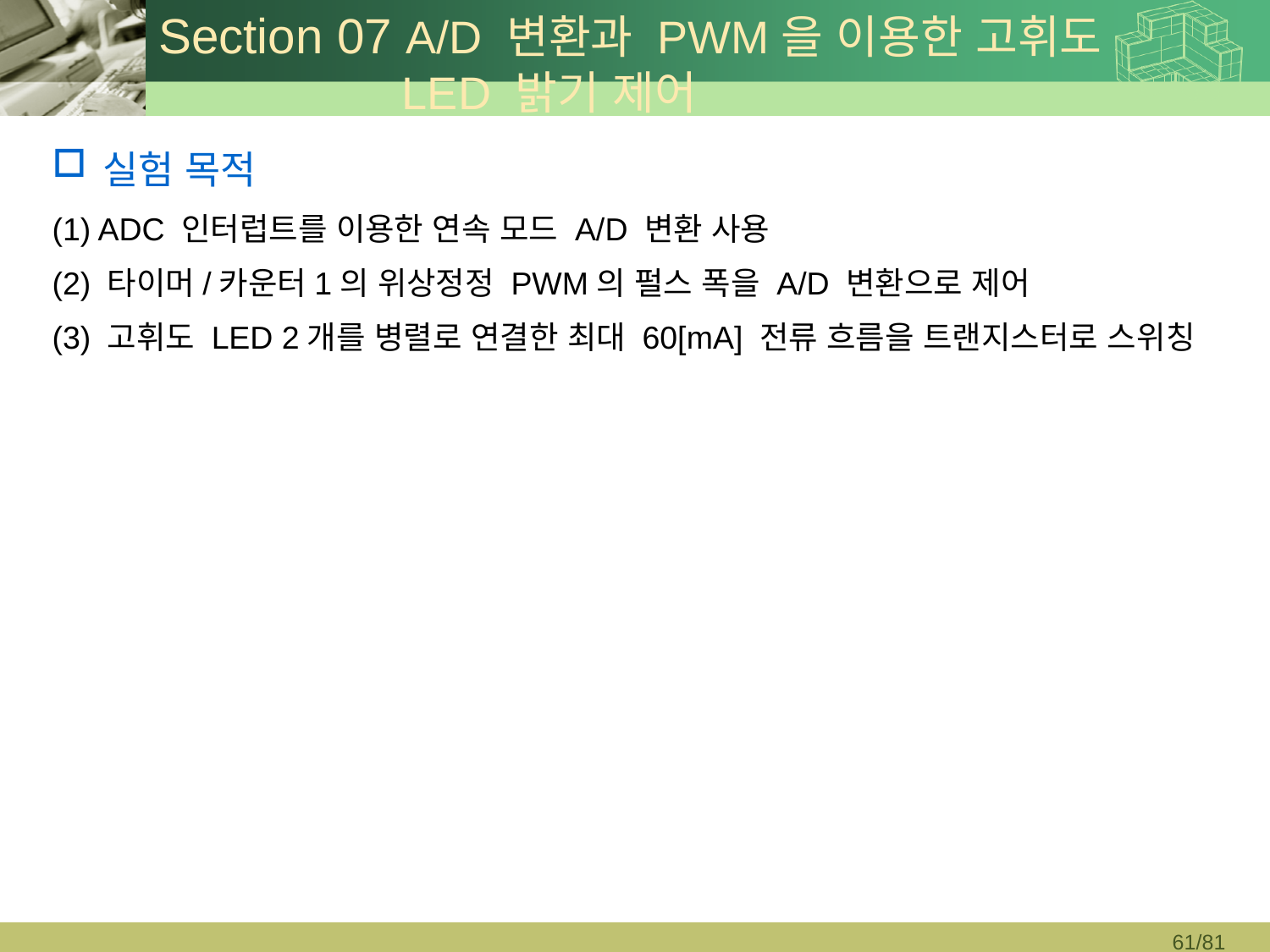

# Section 07 A/D 변환과 PWM을 이용한 고휘도 LED 밝기 제어
실험 목적
(1) ADC 인터럽트를 이용한 연속 모드 A/D 변환 사용
(2) 타이머/카운터1의 위상정정 PWM의 펄스 폭을 A/D 변환으로 제어
(3) 고휘도 LED 2개를 병렬로 연결한 최대 60[mA] 전류 흐름을 트랜지스터로 스위칭